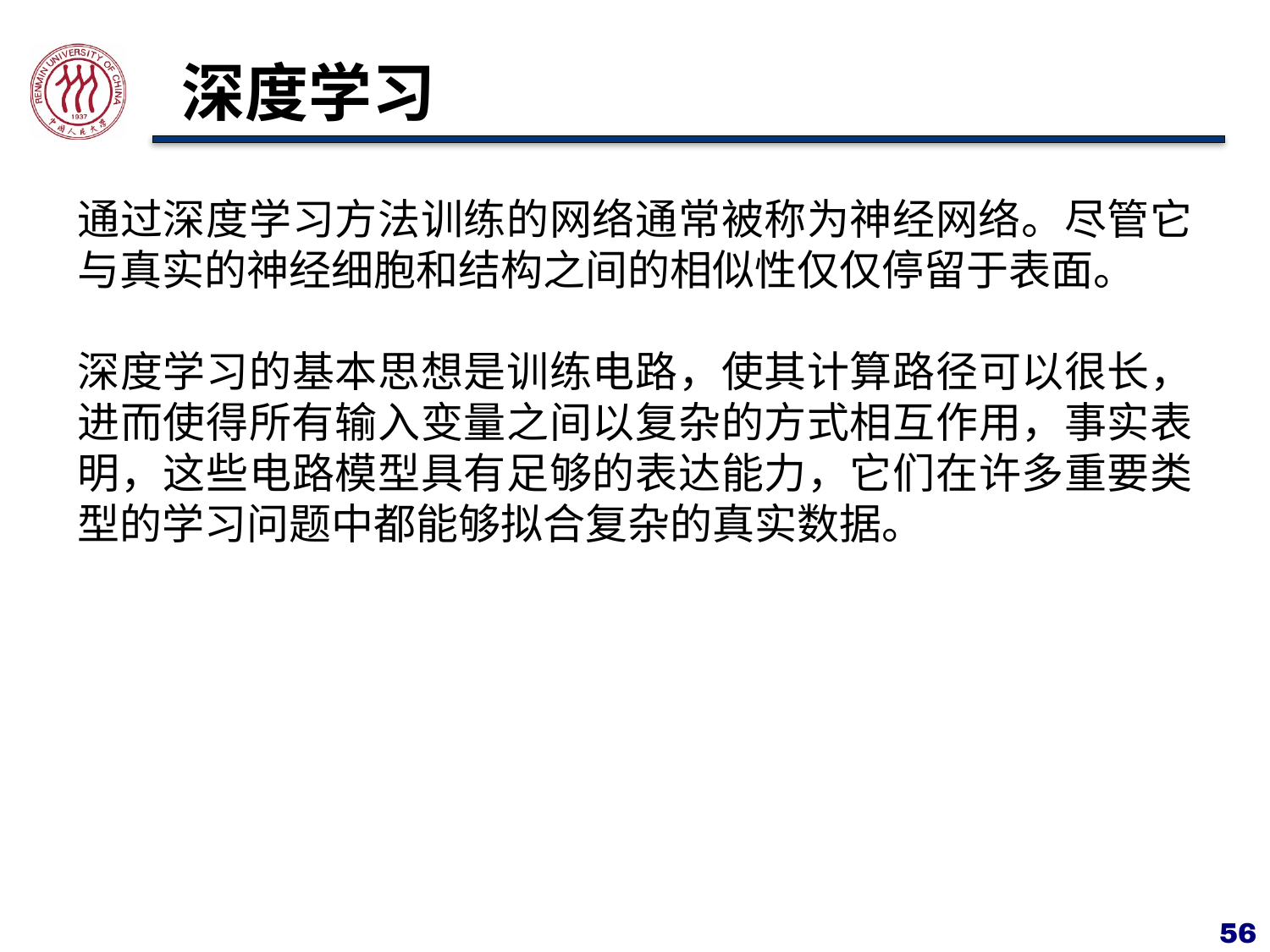

# 深度学习
通过深度学习方法训练的网络通常被称为神经网络。尽管它与真实的神经细胞和结构之间的相似性仅仅停留于表面。

深度学习的基本思想是训练电路，使其计算路径可以很长，进而使得所有输入变量之间以复杂的方式相互作用，事实表明，这些电路模型具有足够的表达能力，它们在许多重要类型的学习问题中都能够拟合复杂的真实数据。